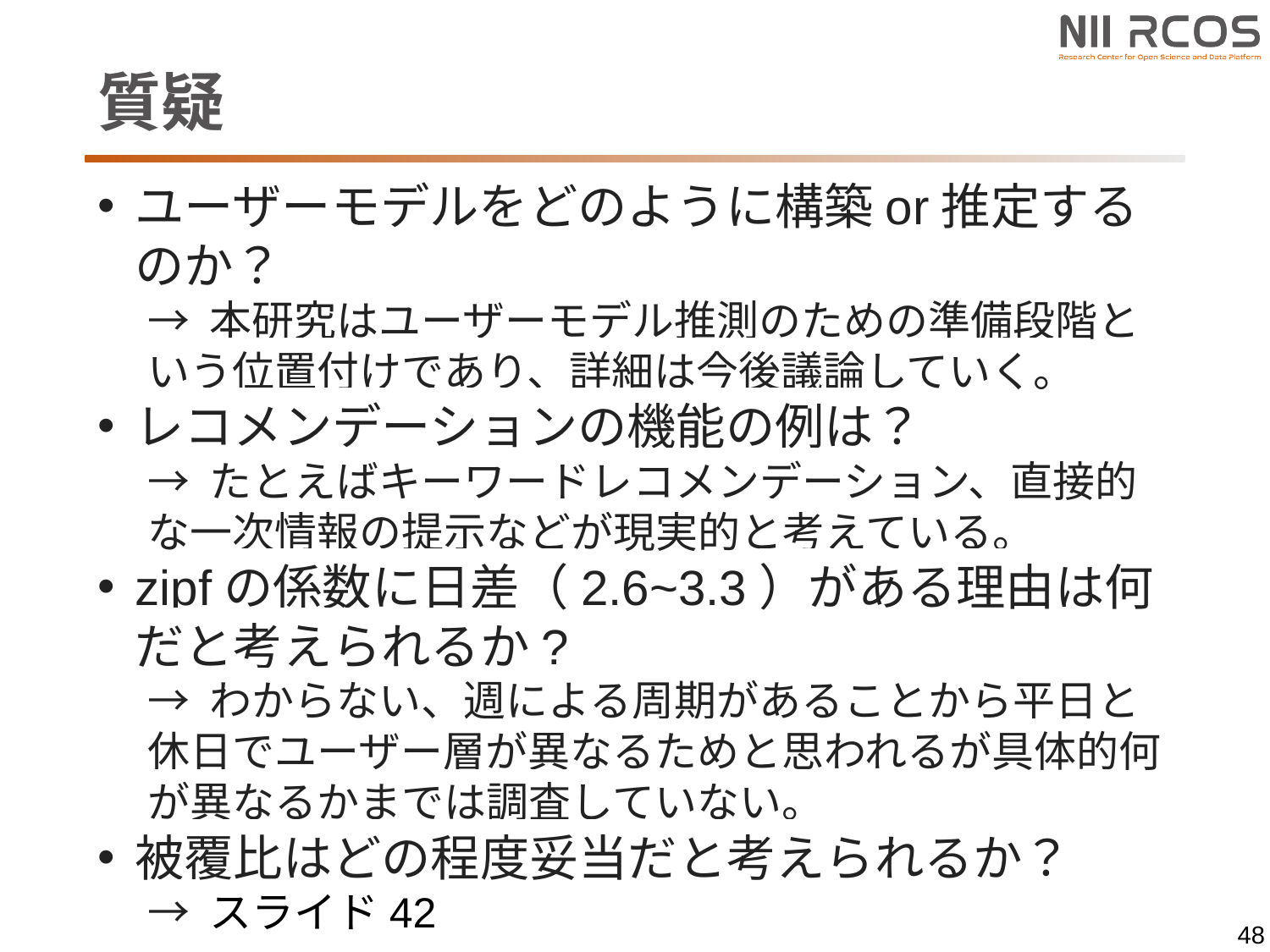

# 質疑
ユーザーモデルをどのように構築or推定するのか？
→ 本研究はユーザーモデル推測のための準備段階という位置付けであり、詳細は今後議論していく。
レコメンデーションの機能の例は？
→ たとえばキーワードレコメンデーション、直接的な一次情報の提示などが現実的と考えている。
zipfの係数に日差（2.6~3.3）がある理由は何だと考えられるか?
→ わからない、週による周期があることから平日と休日でユーザー層が異なるためと思われるが具体的何が異なるかまでは調査していない。
被覆比はどの程度妥当だと考えられるか？
→ スライド42
48